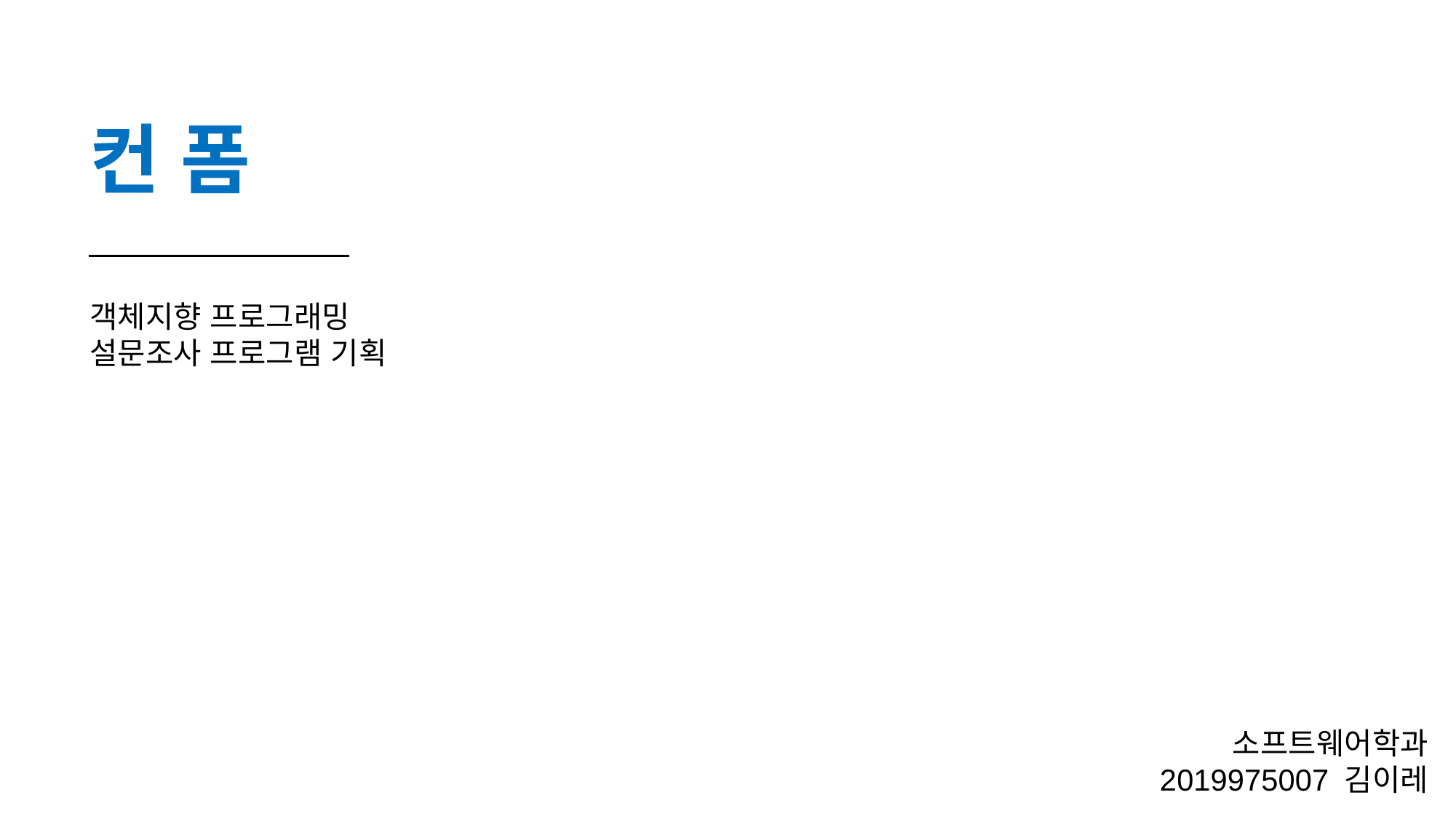

컨 폼
객체지향 프로그래밍
설문조사 프로그램 기획
소프트웨어학과
2019975007 김이레